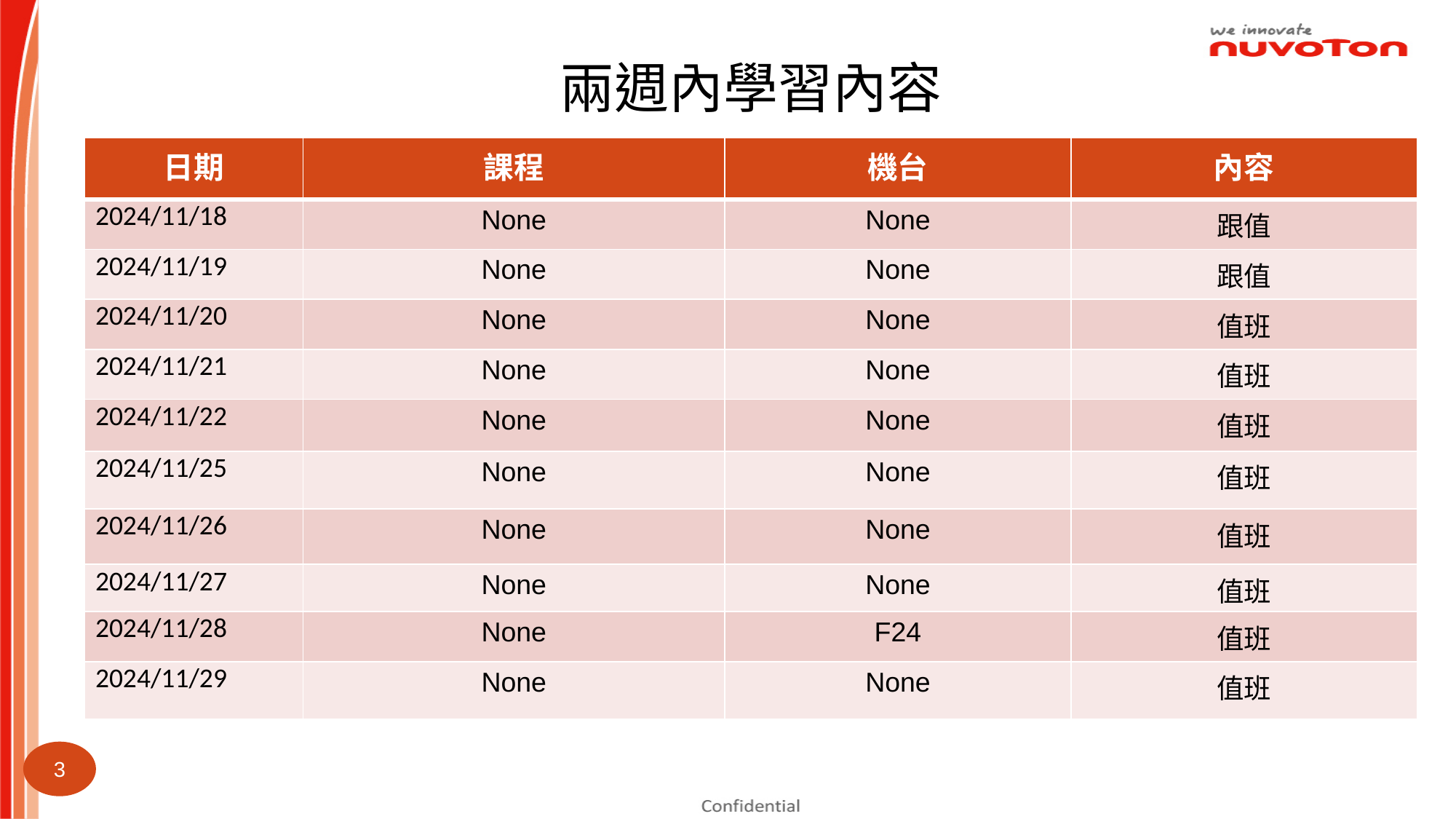

兩週內學習內容
| 日期 | 課程 | 機台 | 內容 |
| --- | --- | --- | --- |
| 2024/11/18 | None | None | 跟值 |
| 2024/11/19 | None | None | 跟值 |
| 2024/11/20 | None | None | 值班 |
| 2024/11/21 | None | None | 值班 |
| 2024/11/22 | None | None | 值班 |
| 2024/11/25 | None | None | 值班 |
| 2024/11/26 | None | None | 值班 |
| 2024/11/27 | None | None | 值班 |
| 2024/11/28 | None | F24 | 值班 |
| 2024/11/29 | None | None | 值班 |
2024.06.03 ~ 2024.06.14
3